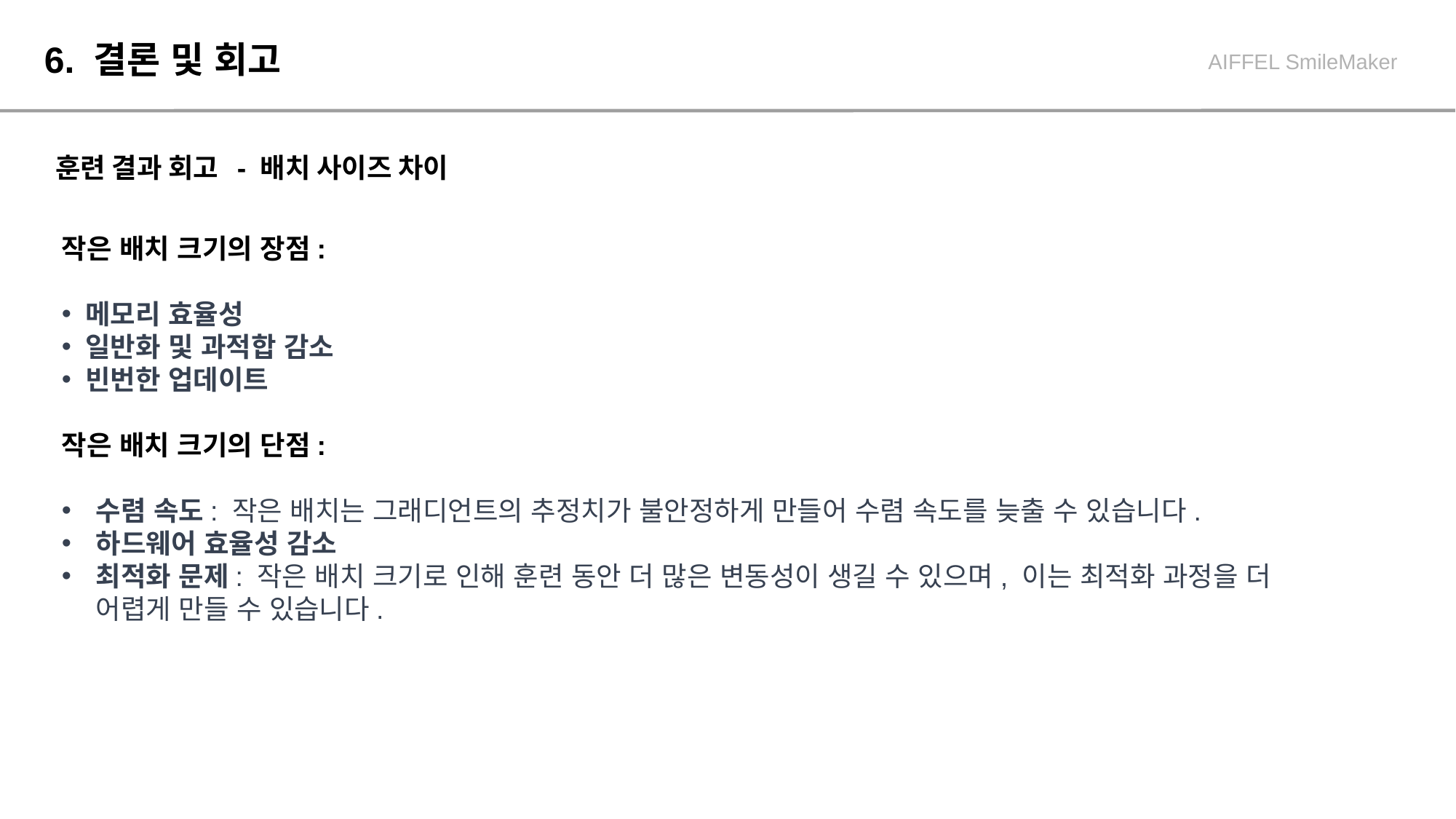

# 6. 결론 및 회고
AIFFEL SmileMaker
훈련 결과 회고  - 배치 사이즈 차이
작은 배치 크기의 장점:

 메모리 효율성
 일반화 및 과적합 감소
 빈번한 업데이트

작은 배치 크기의 단점:

수렴 속도: 작은 배치는 그래디언트의 추정치가 불안정하게 만들어 수렴 속도를 늦출 수 있습니다.
하드웨어 효율성 감소
최적화 문제: 작은 배치 크기로 인해 훈련 동안 더 많은 변동성이 생길 수 있으며, 이는 최적화 과정을 더 어렵게 만들 수 있습니다.
30